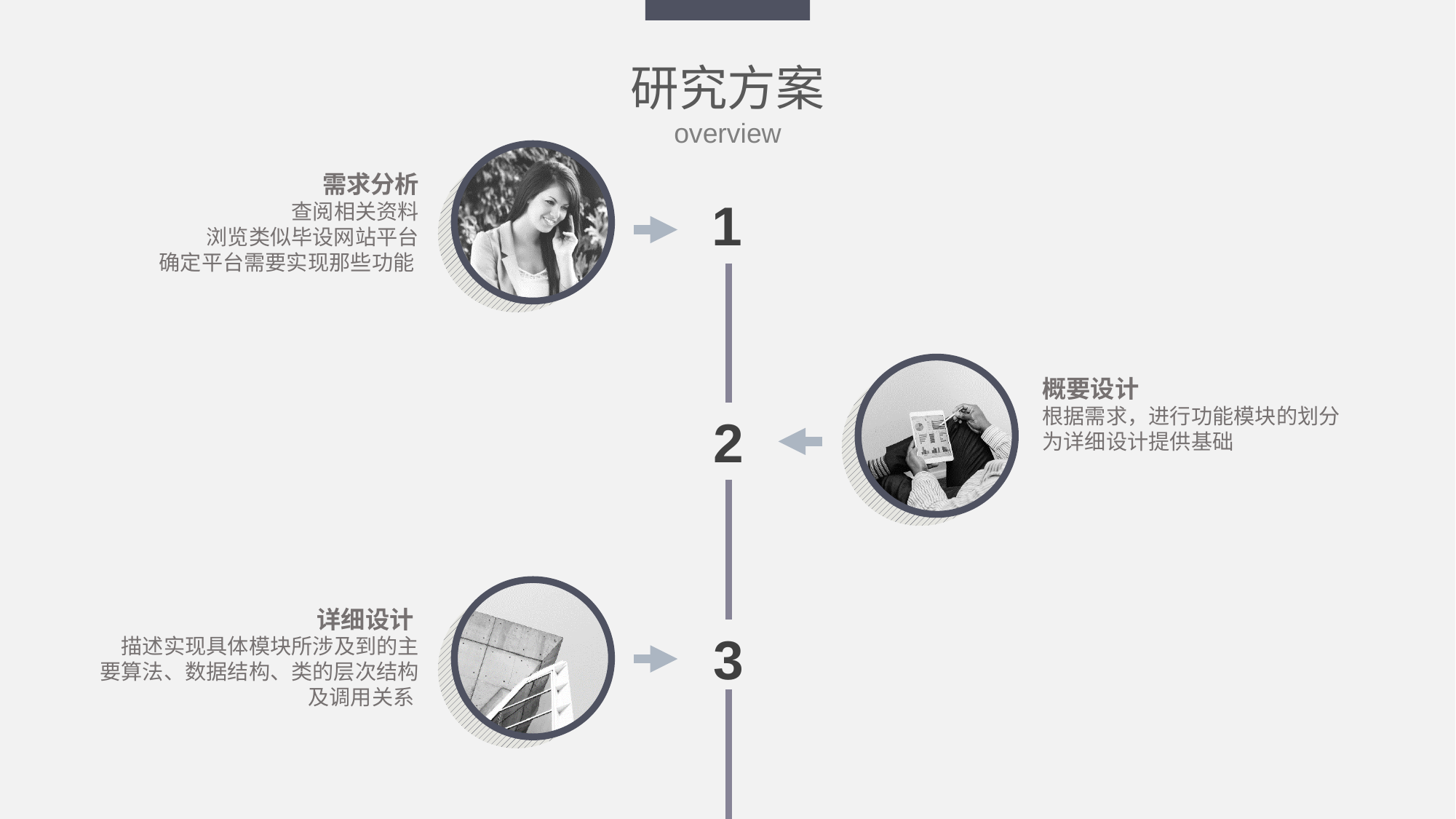

研究方案
overview

需求分析
查阅相关资料
浏览类似毕设网站平台
确定平台需要实现那些功能
1

概要设计
根据需求，进行功能模块的划分
为详细设计提供基础
2

详细设计
   描述实现具体模块所涉及到的主要算法、数据结构、类的层次结构及调用关系
3
8